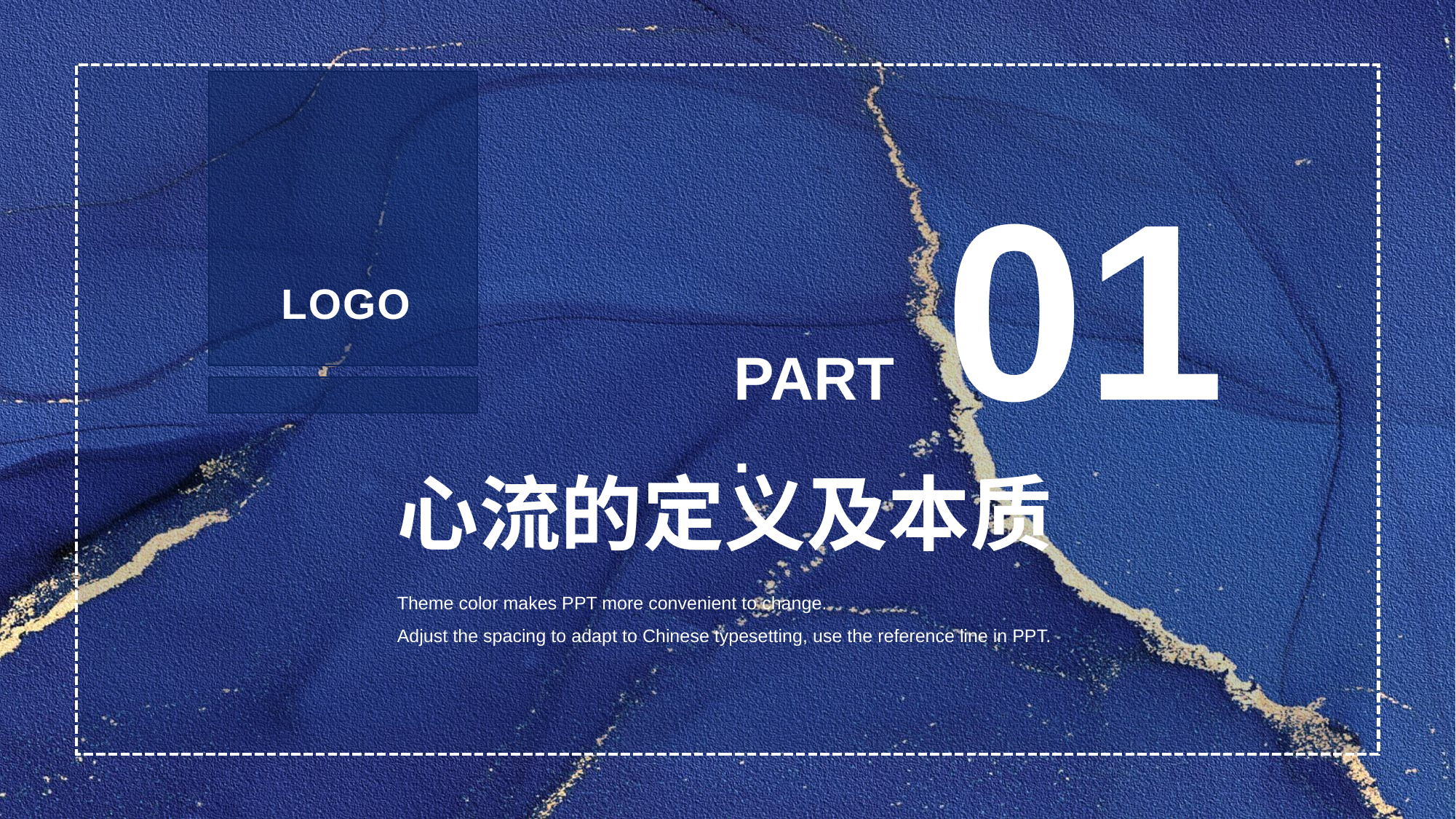

01
LOGO
PART.
心流的定义及本质
Theme color makes PPT more convenient to change.
Adjust the spacing to adapt to Chinese typesetting, use the reference line in PPT.